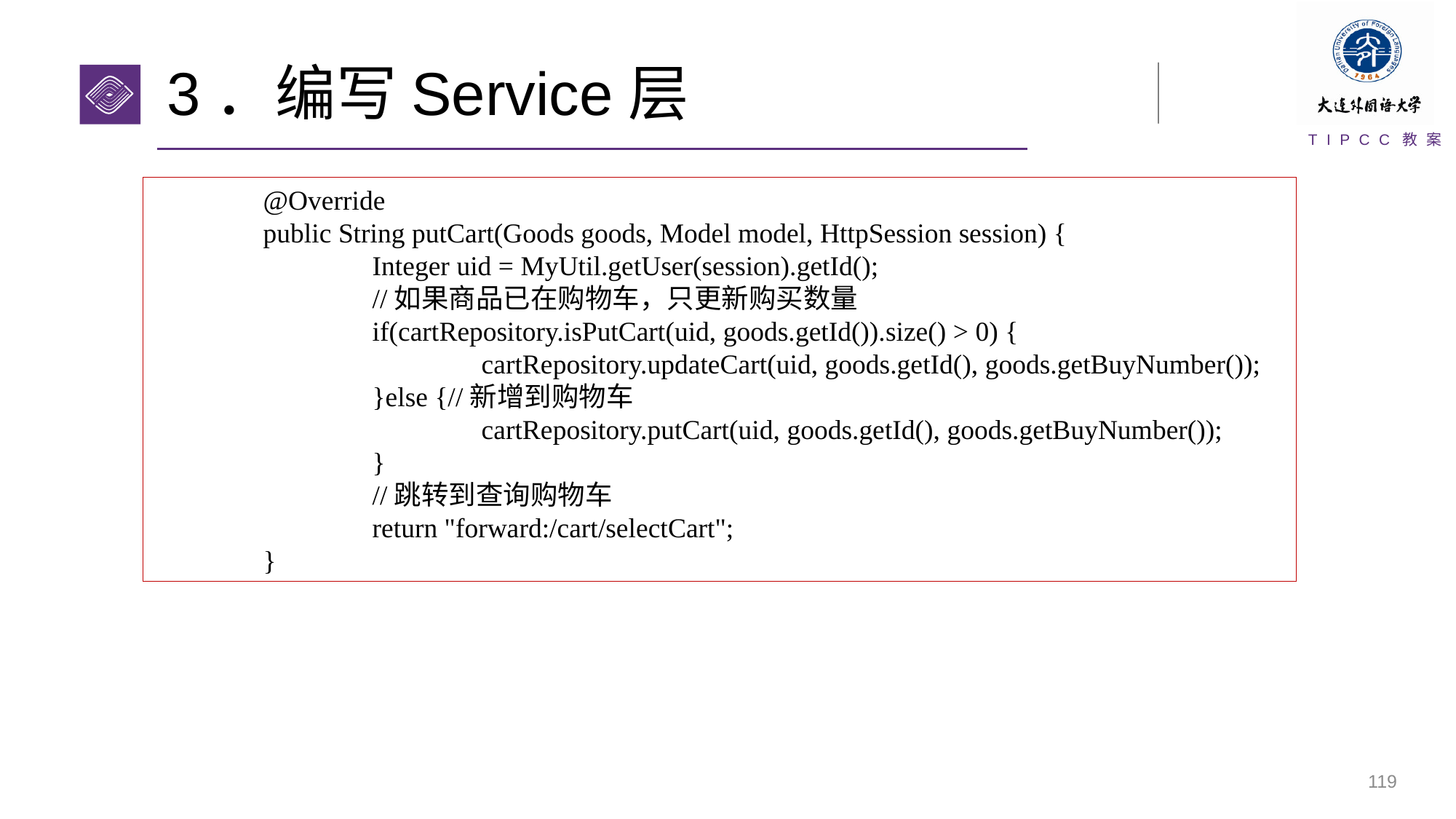

# 3．编写Service层
	@Override
	public String putCart(Goods goods, Model model, HttpSession session) {
		Integer uid = MyUtil.getUser(session).getId();
		//如果商品已在购物车，只更新购买数量
		if(cartRepository.isPutCart(uid, goods.getId()).size() > 0) {
			cartRepository.updateCart(uid, goods.getId(), goods.getBuyNumber());
		}else {//新增到购物车
			cartRepository.putCart(uid, goods.getId(), goods.getBuyNumber());
		}
		//跳转到查询购物车
		return "forward:/cart/selectCart";
	}
119